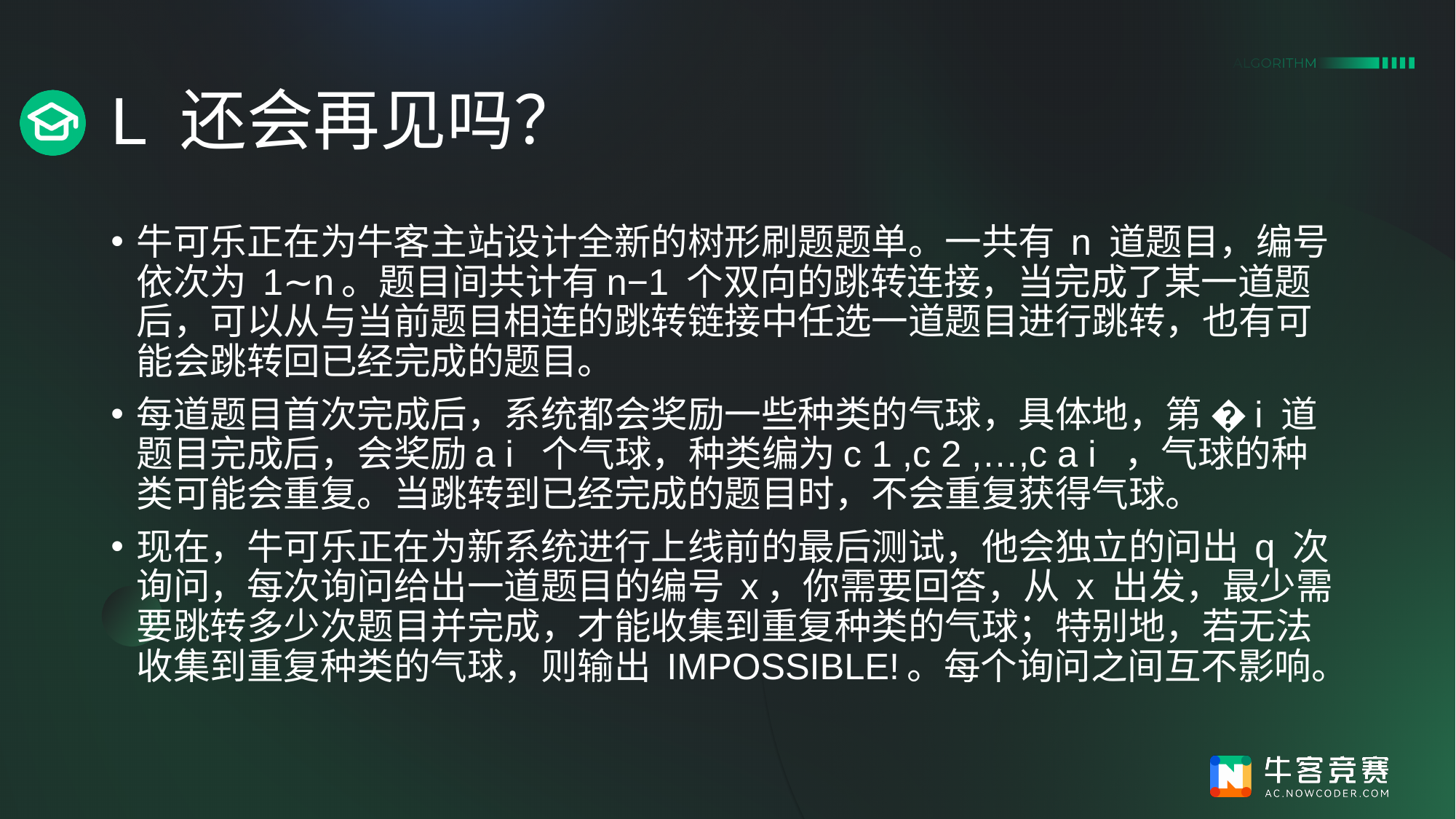

# L 还会再见吗？
牛可乐正在为牛客主站设计全新的树形刷题题单。一共有 n 道题目，编号依次为 1∼n。题目间共计有n−1 个双向的跳转连接，当完成了某一道题后，可以从与当前题目相连的跳转链接中任选一道题目进行跳转，也有可能会跳转回已经完成的题目。
每道题目首次完成后，系统都会奖励一些种类的气球，具体地，第 �i 道题目完成后，会奖励a i​  个气球，种类编为c 1​ ,c 2​ ,…,c a i​ ​ ，气球的种类可能会重复。当跳转到已经完成的题目时，不会重复获得气球。
现在，牛可乐正在为新系统进行上线前的最后测试，他会独立的问出 q 次询问，每次询问给出一道题目的编号 x，你需要回答，从 x 出发，最少需要跳转多少次题目并完成，才能收集到重复种类的气球；特别地，若无法收集到重复种类的气球，则输出 IMPOSSIBLE!。每个询问之间互不影响。